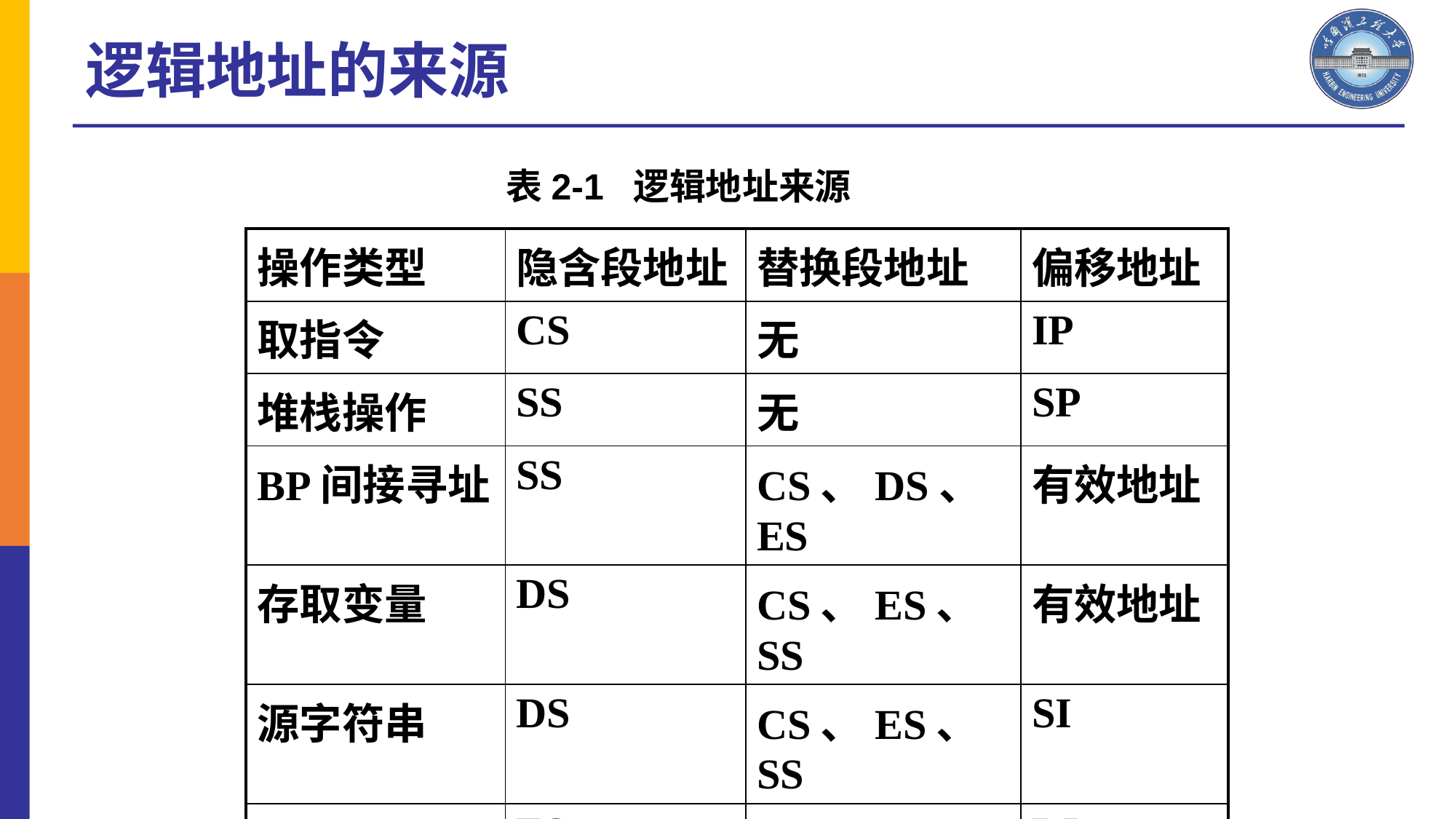

逻辑地址的来源

表2-1  逻辑地址来源
| 操作类型 | 隐含段地址 | 替换段地址 | 偏移地址 |
| --- | --- | --- | --- |
| 取指令 | CS | 无 | IP |
| 堆栈操作 | SS | 无 | SP |
| BP间接寻址 | SS | CS、DS、ES | 有效地址 |
| 存取变量 | DS | CS、ES、SS | 有效地址 |
| 源字符串 | DS | CS、ES、SS | SI |
| 目标字符串 | ES | 无 | DI |